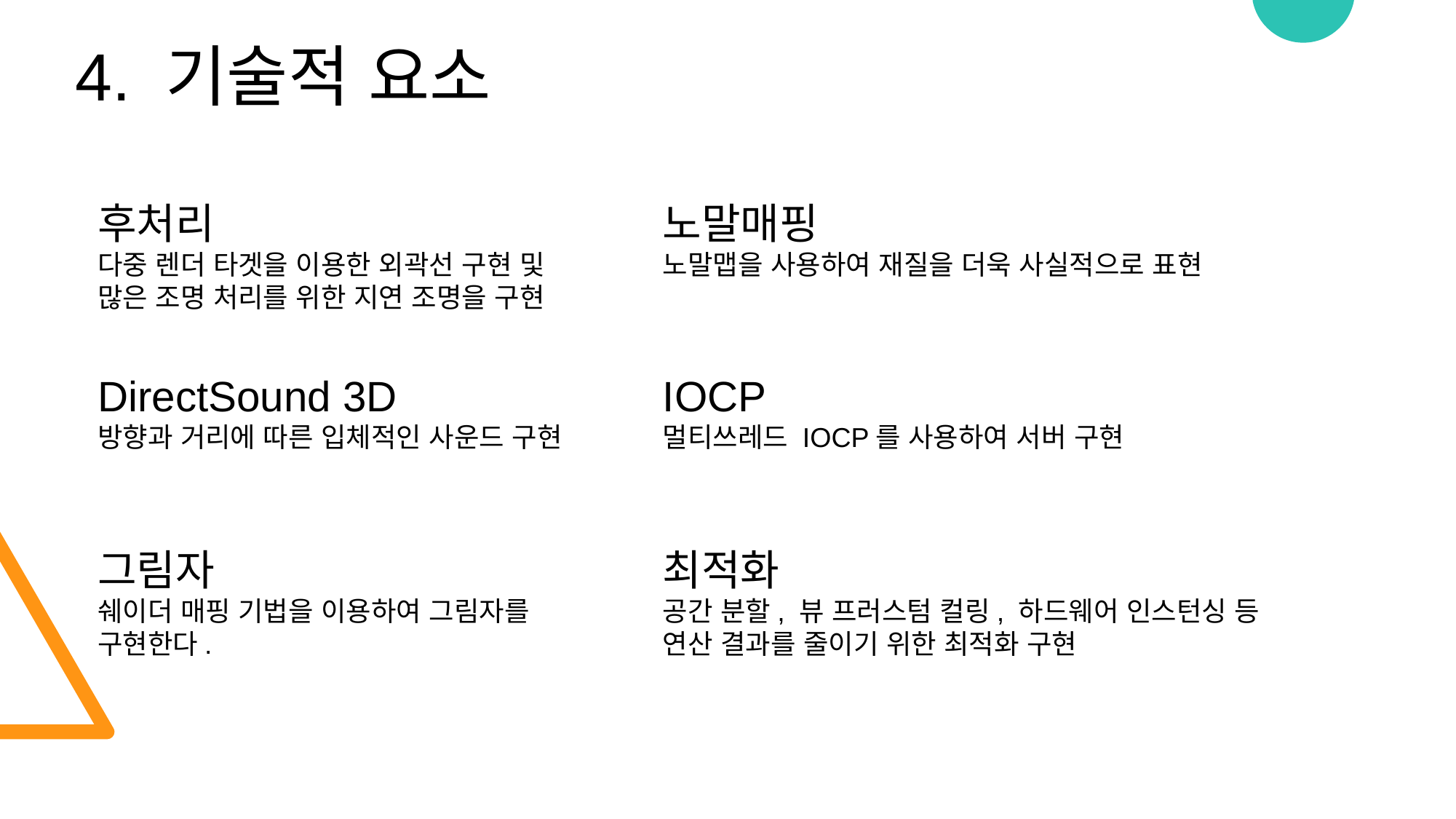

4. 기술적 요소
후처리
다중 렌더 타겟을 이용한 외곽선 구현 및 많은 조명 처리를 위한 지연 조명을 구현
노말매핑
노말맵을 사용하여 재질을 더욱 사실적으로 표현
DirectSound 3D
방향과 거리에 따른 입체적인 사운드 구현
IOCP
멀티쓰레드 IOCP를 사용하여 서버 구현
그림자
쉐이더 매핑 기법을 이용하여 그림자를 구현한다.
최적화
공간 분할, 뷰 프러스텀 컬링, 하드웨어 인스턴싱 등 연산 결과를 줄이기 위한 최적화 구현